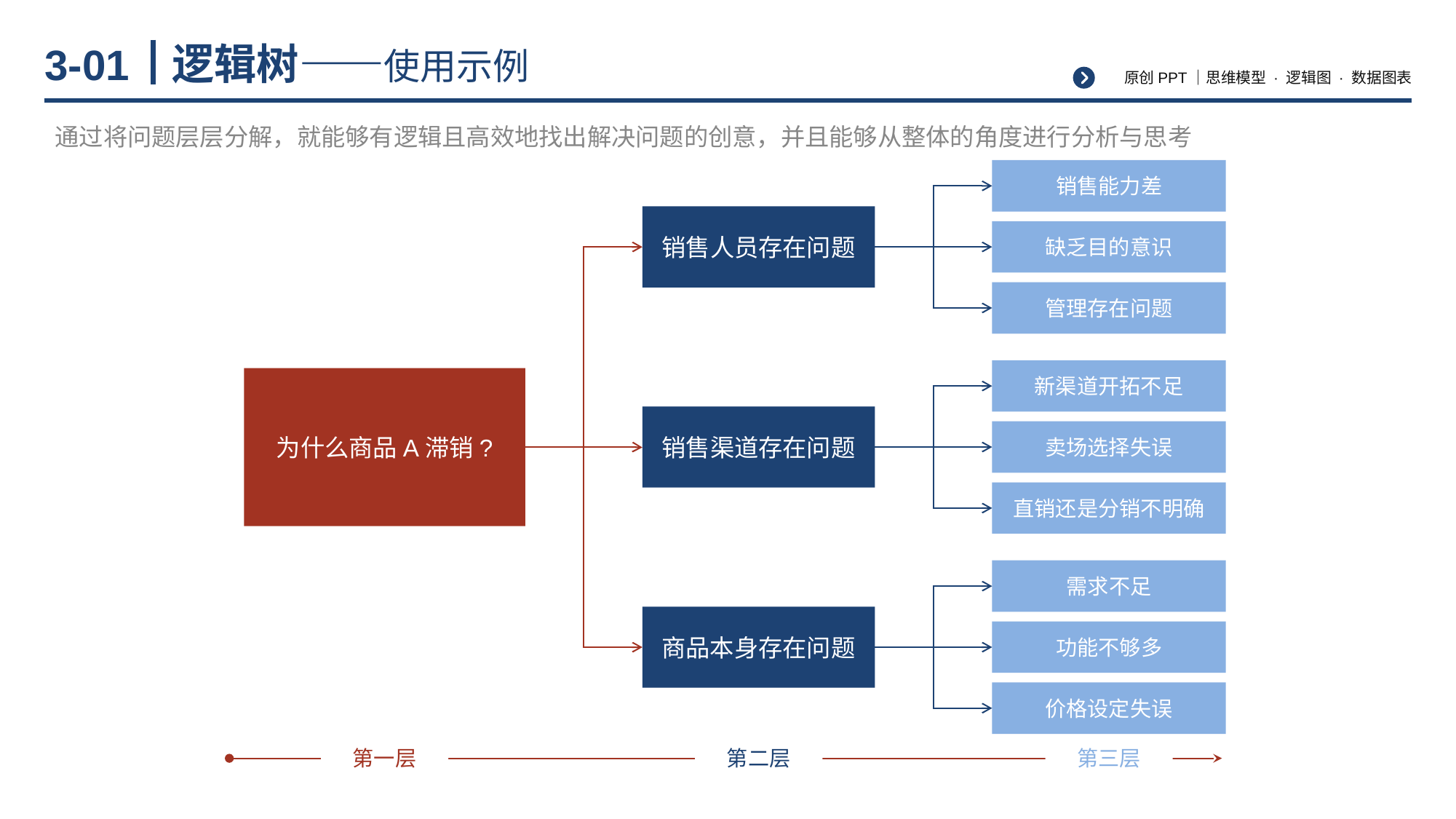

# 逻辑树——使用示例
3-01
通过将问题层层分解，就能够有逻辑且高效地找出解决问题的创意，并且能够从整体的角度进行分析与思考
销售能力差
缺乏目的意识
管理存在问题
销售人员存在问题
销售渠道存在问题
商品本身存在问题
新渠道开拓不足
卖场选择失误
直销还是分销不明确
为什么商品A滞销?
需求不足
功能不够多
价格设定失误
第一层
第二层
第三层